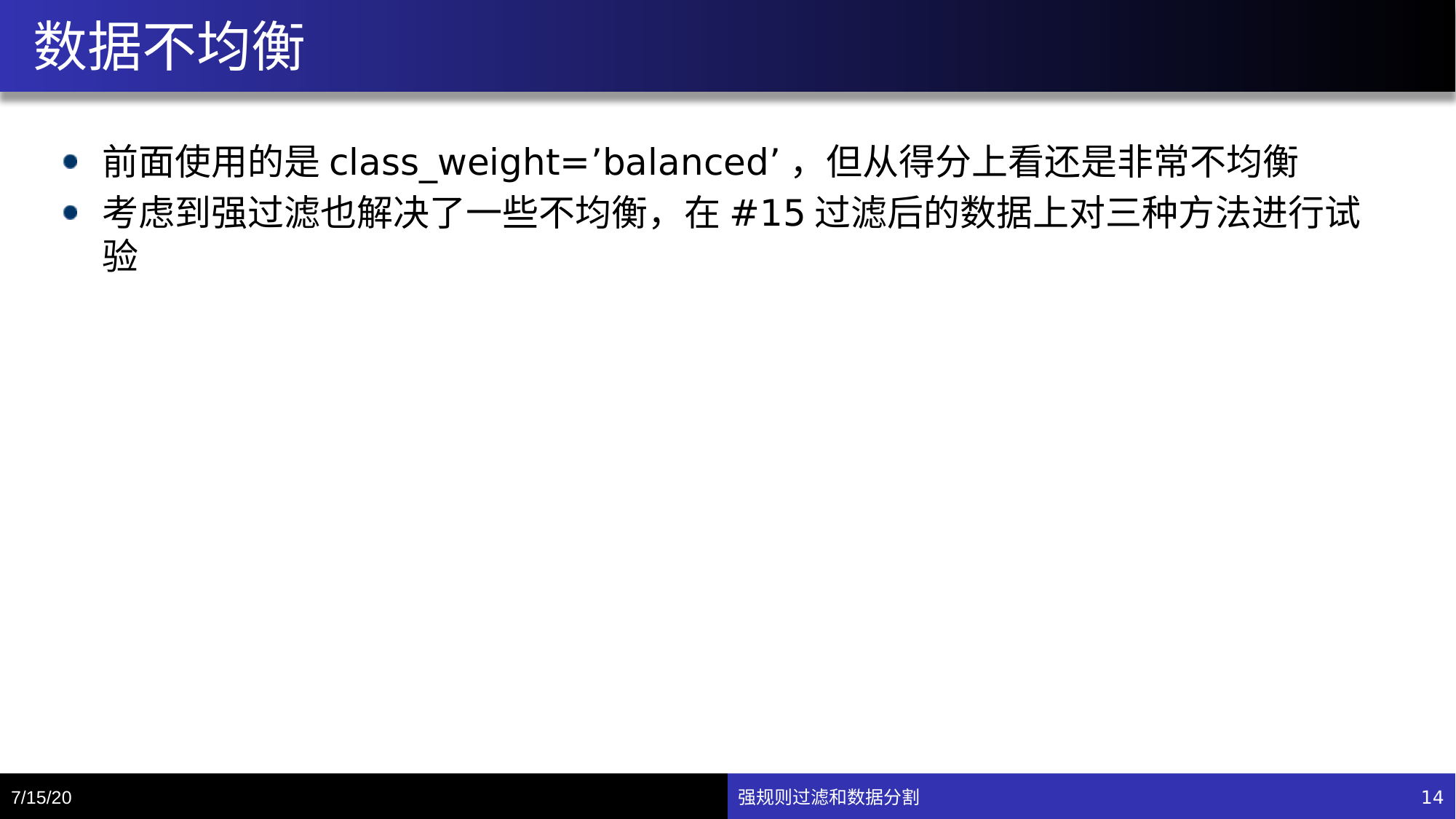

# 数据不均衡
前面使用的是class_weight=’balanced’，但从得分上看还是非常不均衡
考虑到强过滤也解决了一些不均衡，在#15过滤后的数据上对三种方法进行试验
7/15/20
强规则过滤和数据分割
14